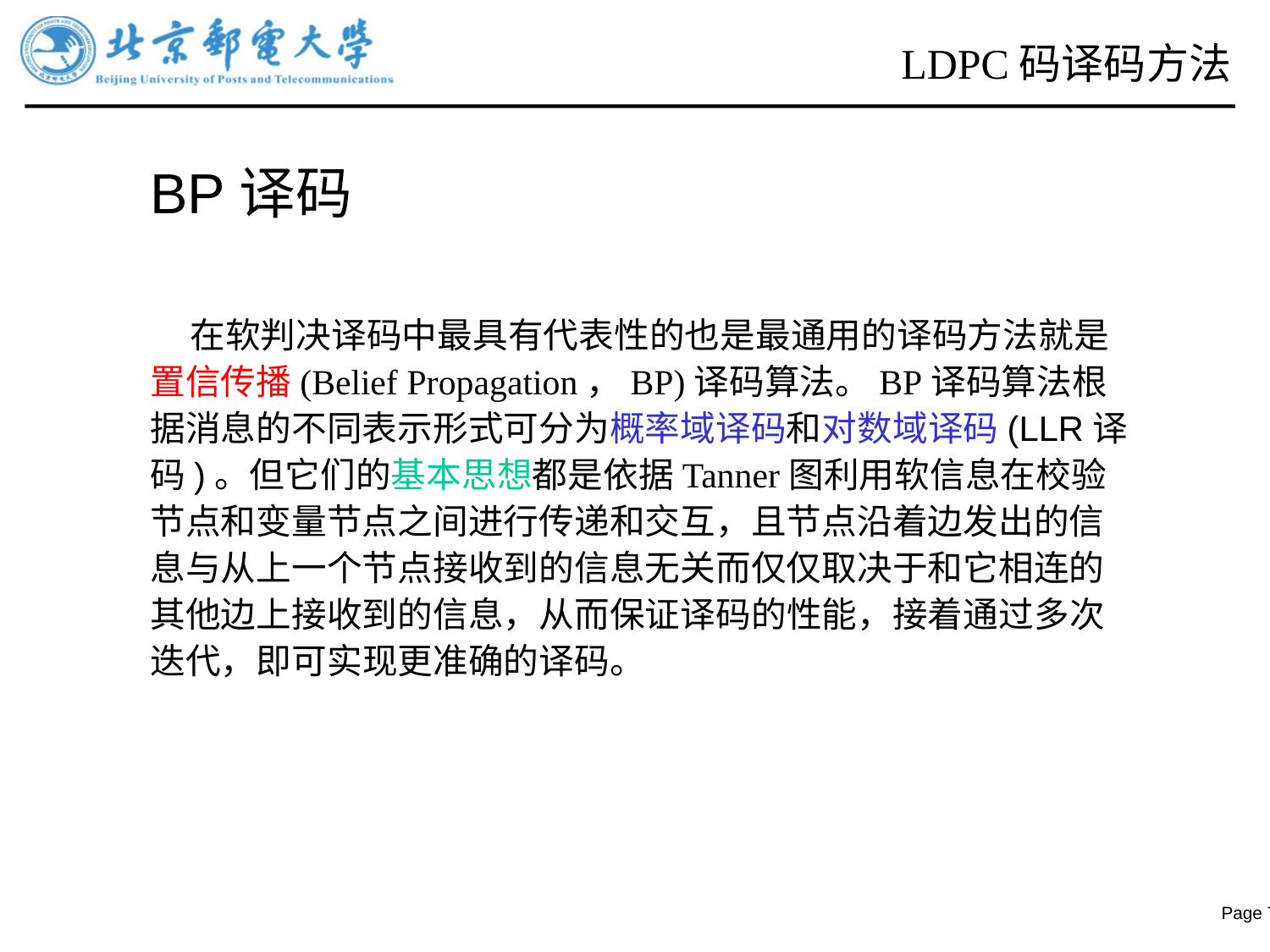

LDPC码译码方法
BP译码

    在软判决译码中最具有代表性的也是最通用的译码方法就是置信传播(Belief Propagation，BP)译码算法。BP译码算法根据消息的不同表示形式可分为概率域译码和对数域译码(LLR译码)。但它们的基本思想都是依据Tanner图利用软信息在校验节点和变量节点之间进行传递和交互，且节点沿着边发出的信息与从上一个节点接收到的信息无关而仅仅取决于和它相连的其他边上接收到的信息，从而保证译码的性能，接着通过多次迭代，即可实现更准确的译码。